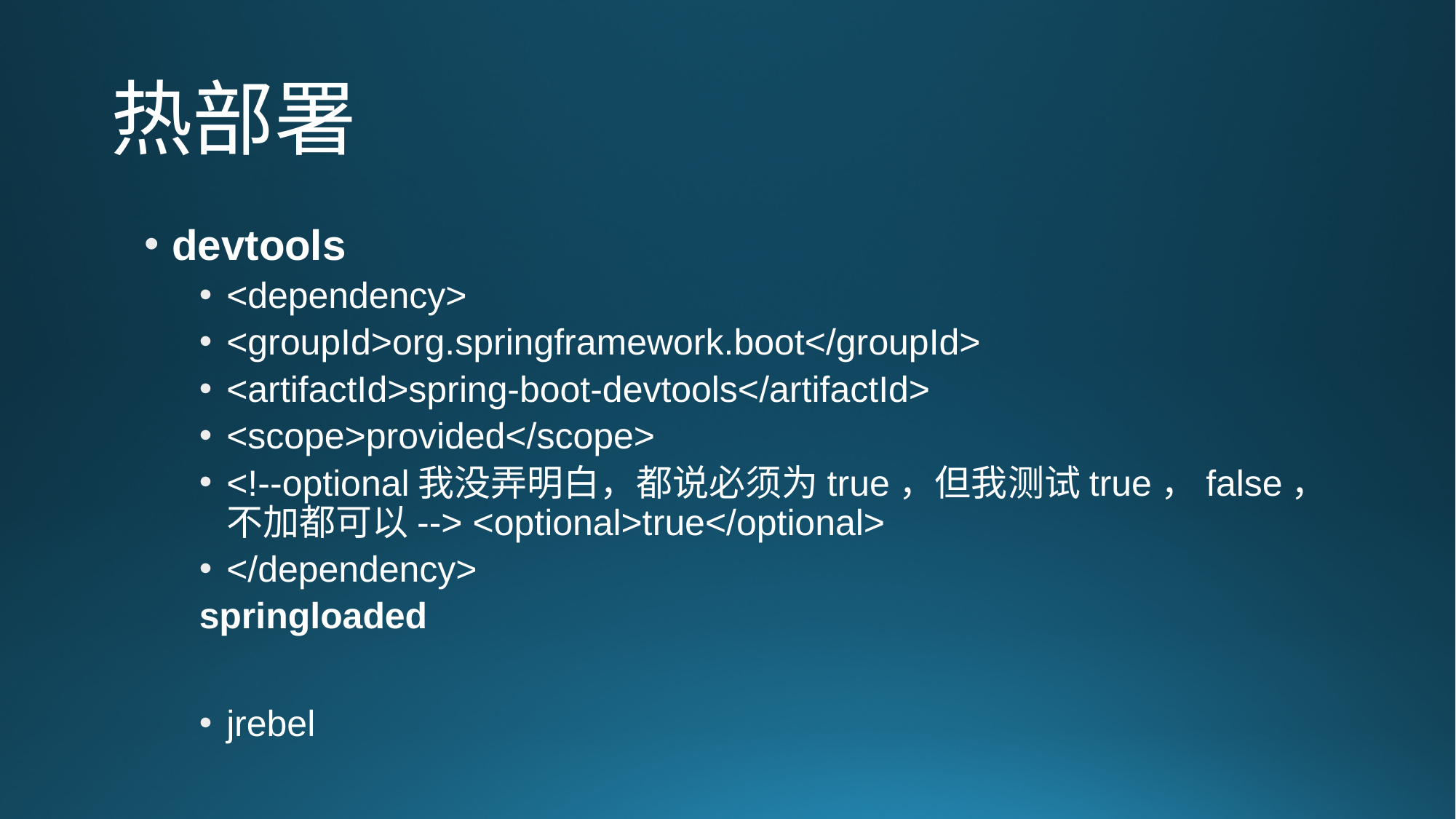

# 热部署
devtools
<dependency>
<groupId>org.springframework.boot</groupId>
<artifactId>spring-boot-devtools</artifactId>
<scope>provided</scope>
<!--optional我没弄明白，都说必须为true，但我测试true，false，不加都可以--> <optional>true</optional>
</dependency>
springloaded

jrebel